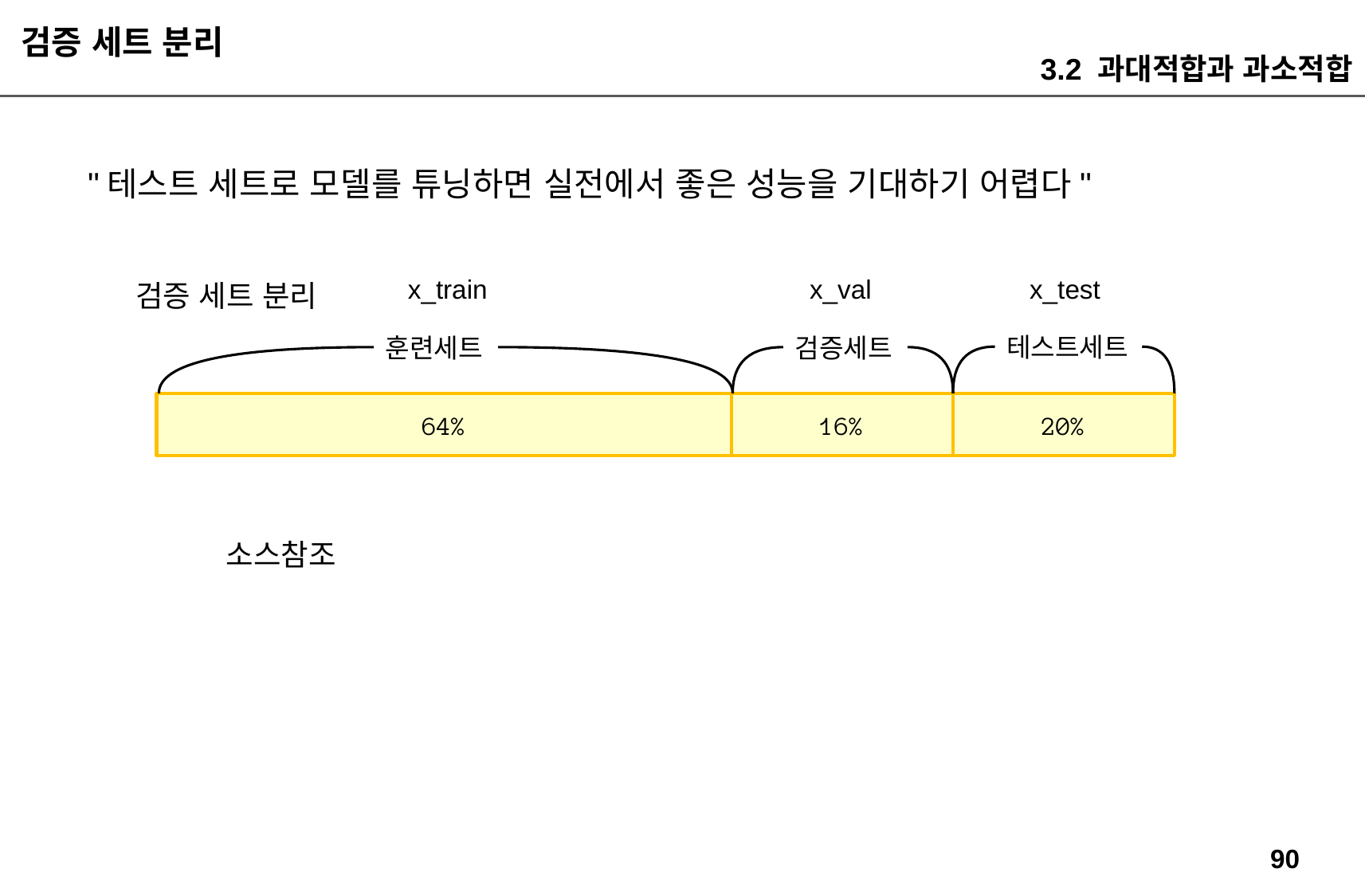

검증 세트 분리
3.2 과대적합과 과소적합
"테스트 세트로 모델를 튜닝하면 실전에서 좋은 성능을 기대하기 어렵다"
x_train
x_val
x_test
검증 세트 분리
테스트세트
훈련세트
검증세트

64%

16%
20%
소스참조